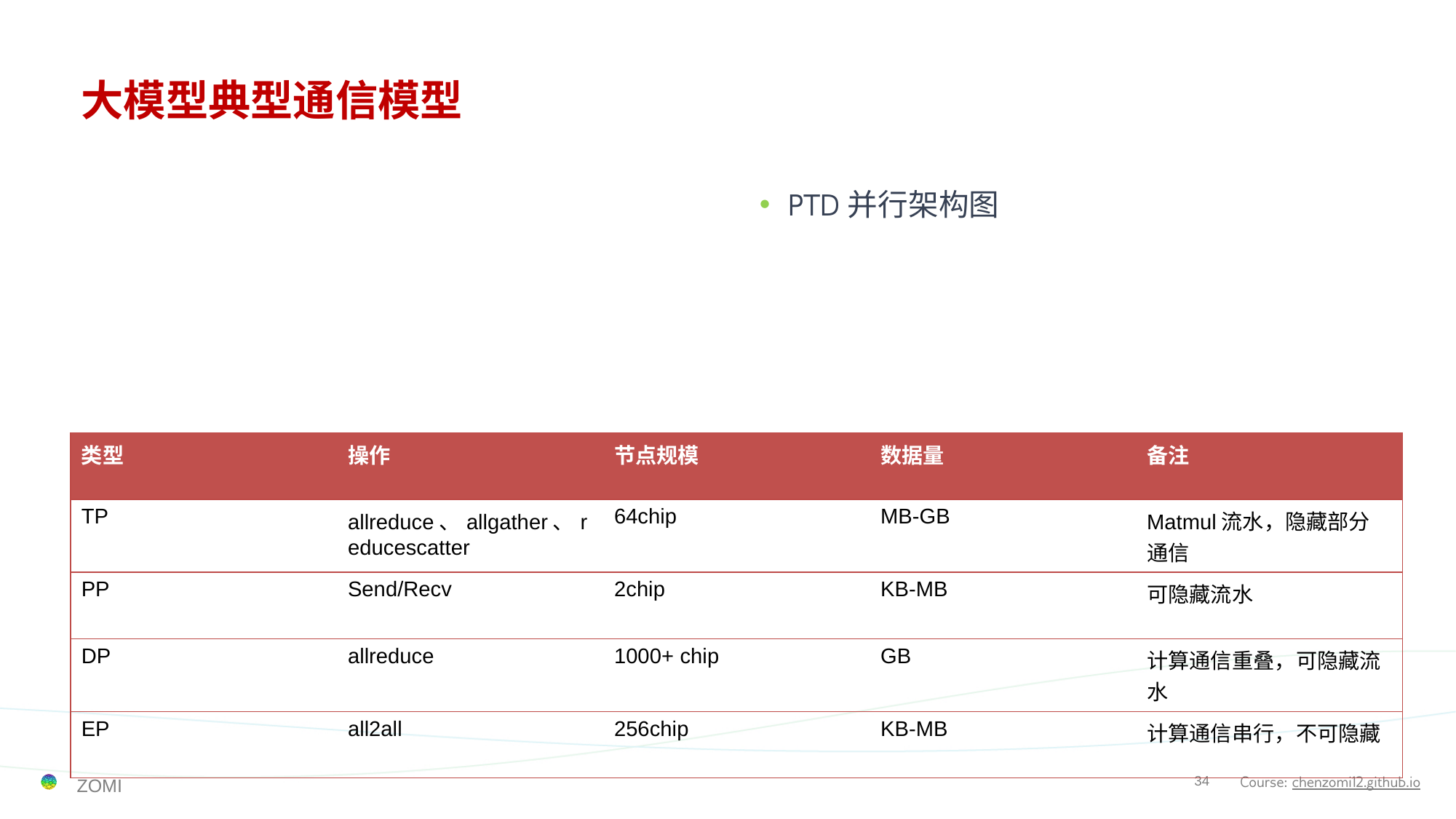

# 大模型典型通信模型
PTD并行架构图
| 类型 | 操作 | 节点规模 | 数据量 | 备注 |
| --- | --- | --- | --- | --- |
| TP | allreduce、allgather、reducescatter | 64chip | MB-GB | Matmul流水，隐藏部分通信 |
| PP | Send/Recv | 2chip | KB-MB | 可隐藏流水 |
| DP | allreduce | 1000+ chip | GB | 计算通信重叠，可隐藏流水 |
| EP | all2all | 256chip | KB-MB | 计算通信串行，不可隐藏 |